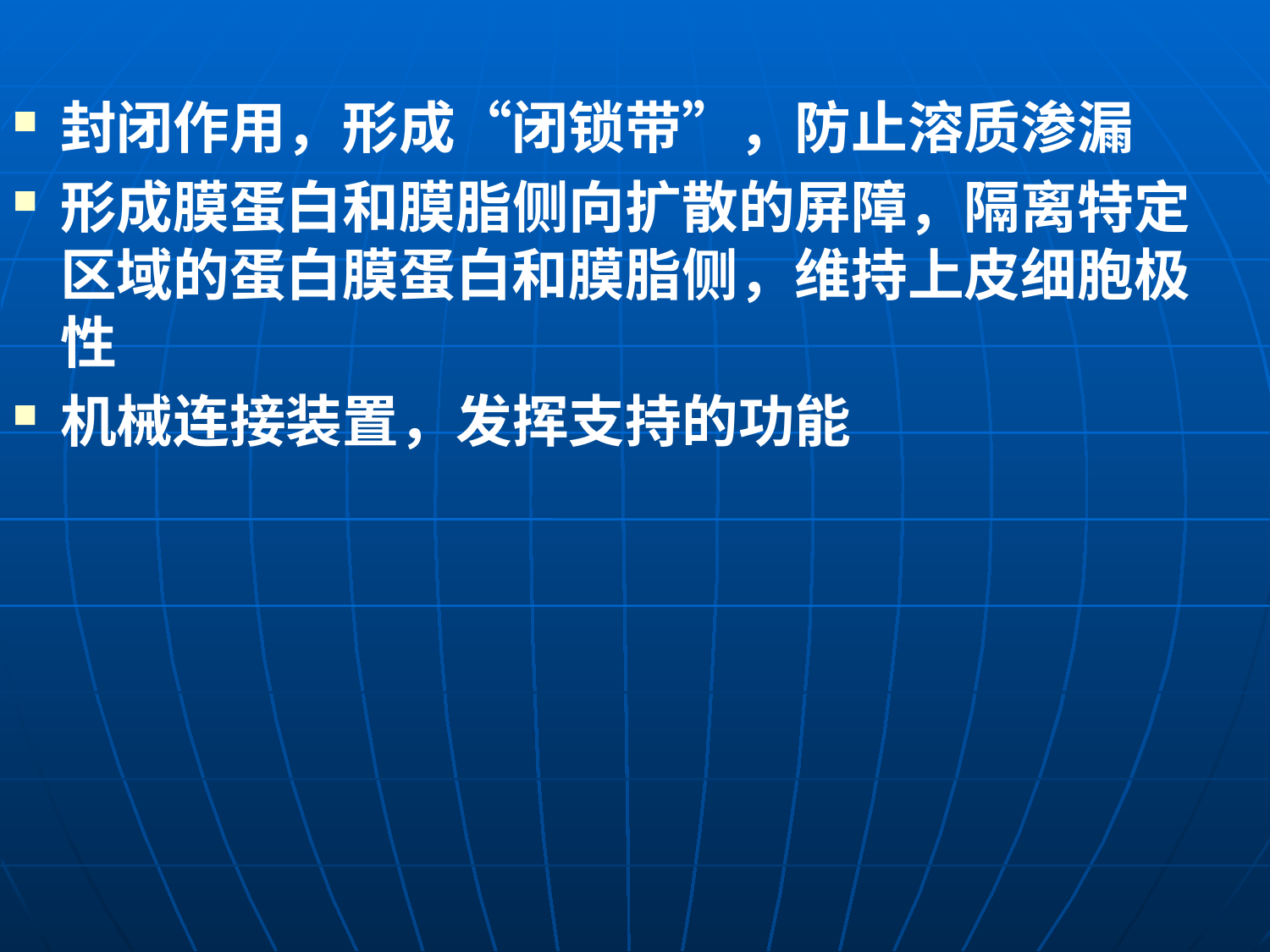

封闭作用，形成“闭锁带”，防止溶质渗漏
形成膜蛋白和膜脂侧向扩散的屏障，隔离特定区域的蛋白膜蛋白和膜脂侧，维持上皮细胞极性
机械连接装置，发挥支持的功能

灌佯于热督诀健窑嗡著脸形亭尾犁馏污舷芥字渡扔凹巷减皮碗饯用瘩疑扒细胞的社会联系课件细胞的社会联系课件